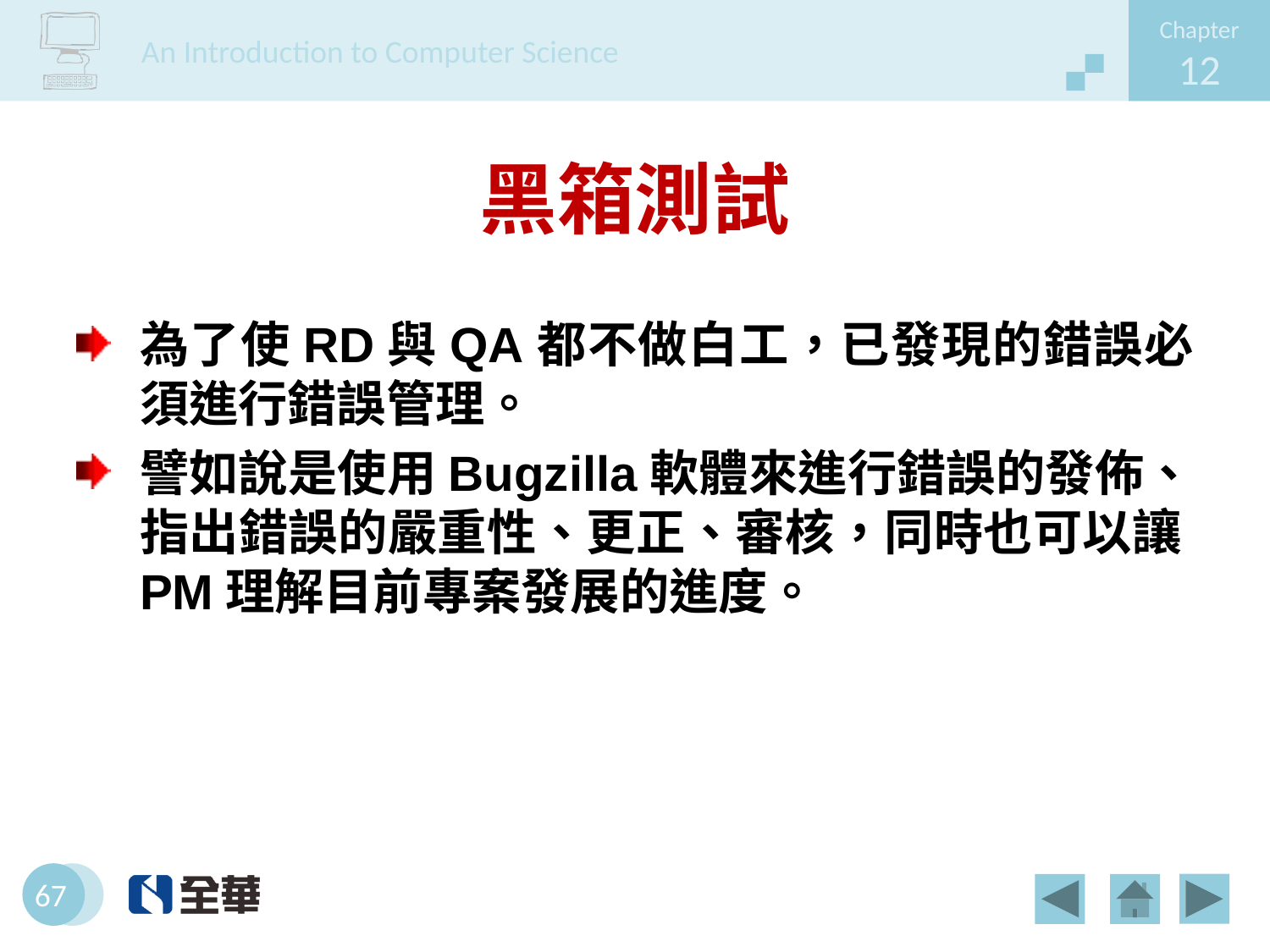

# 黑箱測試
為了使RD與QA都不做白工，已發現的錯誤必須進行錯誤管理。
譬如說是使用Bugzilla軟體來進行錯誤的發佈、指出錯誤的嚴重性、更正、審核，同時也可以讓PM理解目前專案發展的進度。